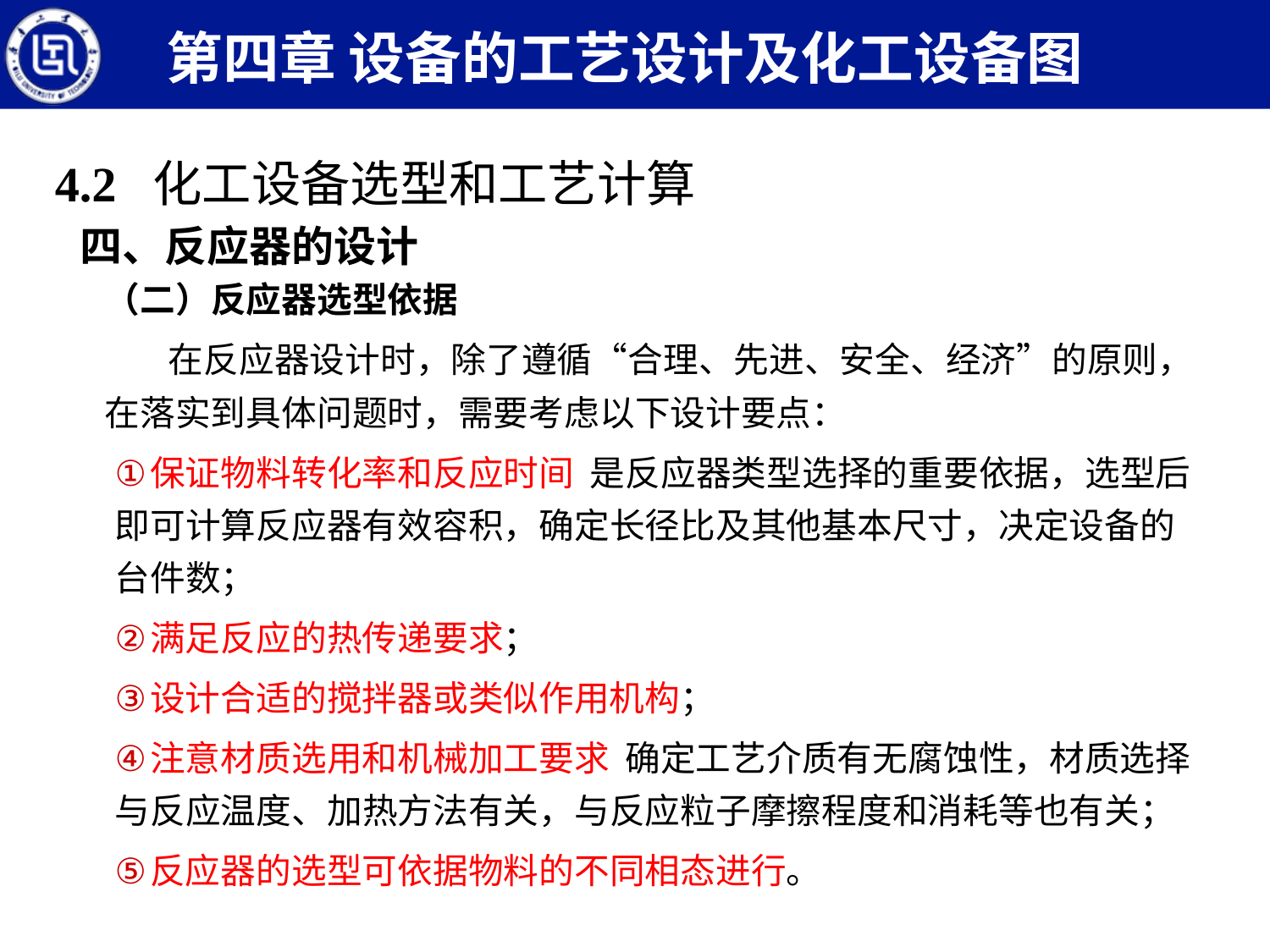

第四章 设备的工艺设计及化工设备图
4.2  化工设备选型和工艺计算
四、反应器的设计
（二）反应器选型依据
在反应器设计时，除了遵循“合理、先进、安全、经济”的原则，在落实到具体问题时，需要考虑以下设计要点：
保证物料转化率和反应时间  是反应器类型选择的重要依据，选型后即可计算反应器有效容积，确定长径比及其他基本尺寸，决定设备的台件数；
满足反应的热传递要求；
设计合适的搅拌器或类似作用机构；
注意材质选用和机械加工要求  确定工艺介质有无腐蚀性，材质选择与反应温度、加热方法有关，与反应粒子摩擦程度和消耗等也有关；
反应器的选型可依据物料的不同相态进行。